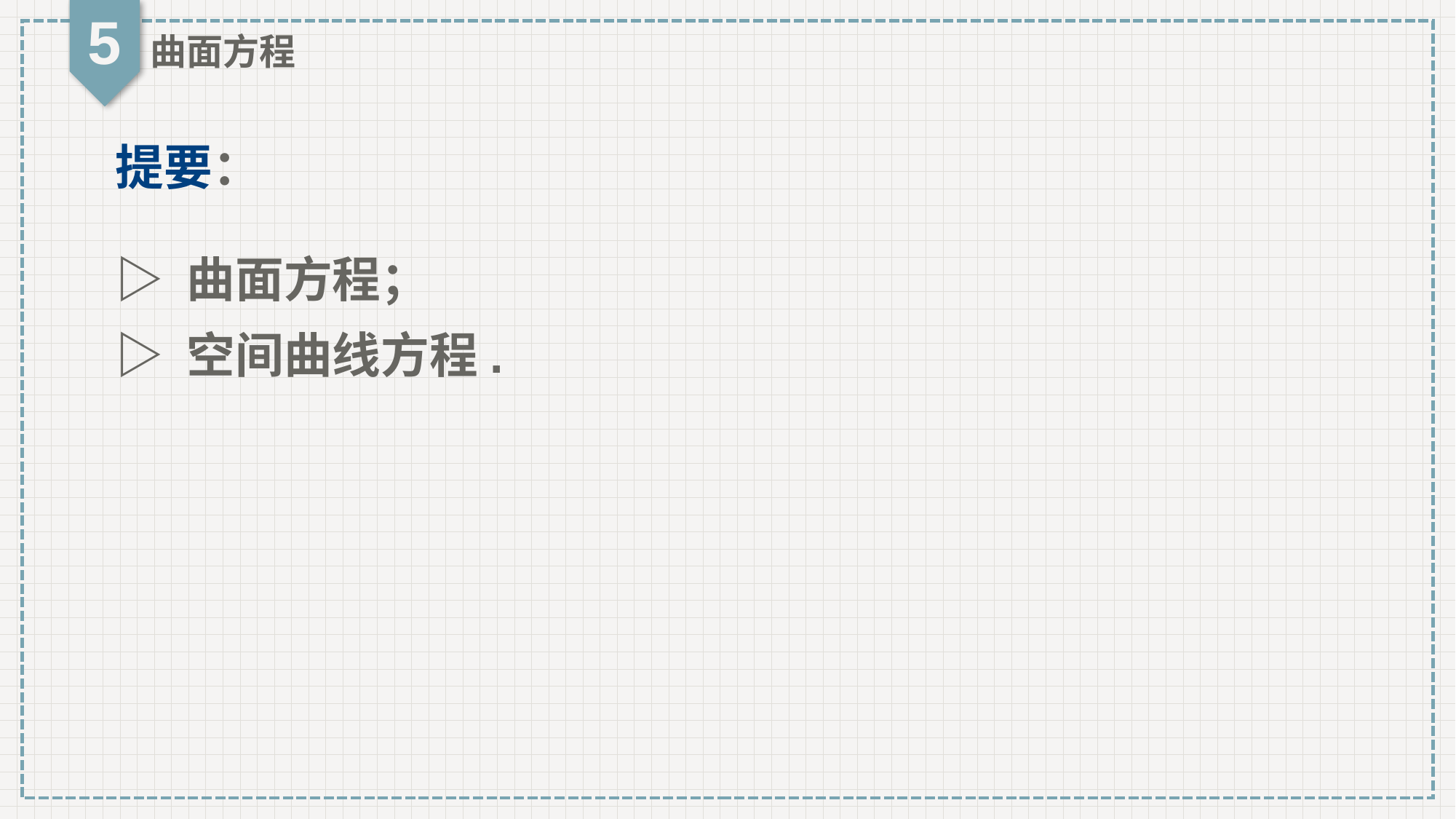

5
曲面方程
提要：
▷ 曲面方程；
▷ 空间曲线方程.